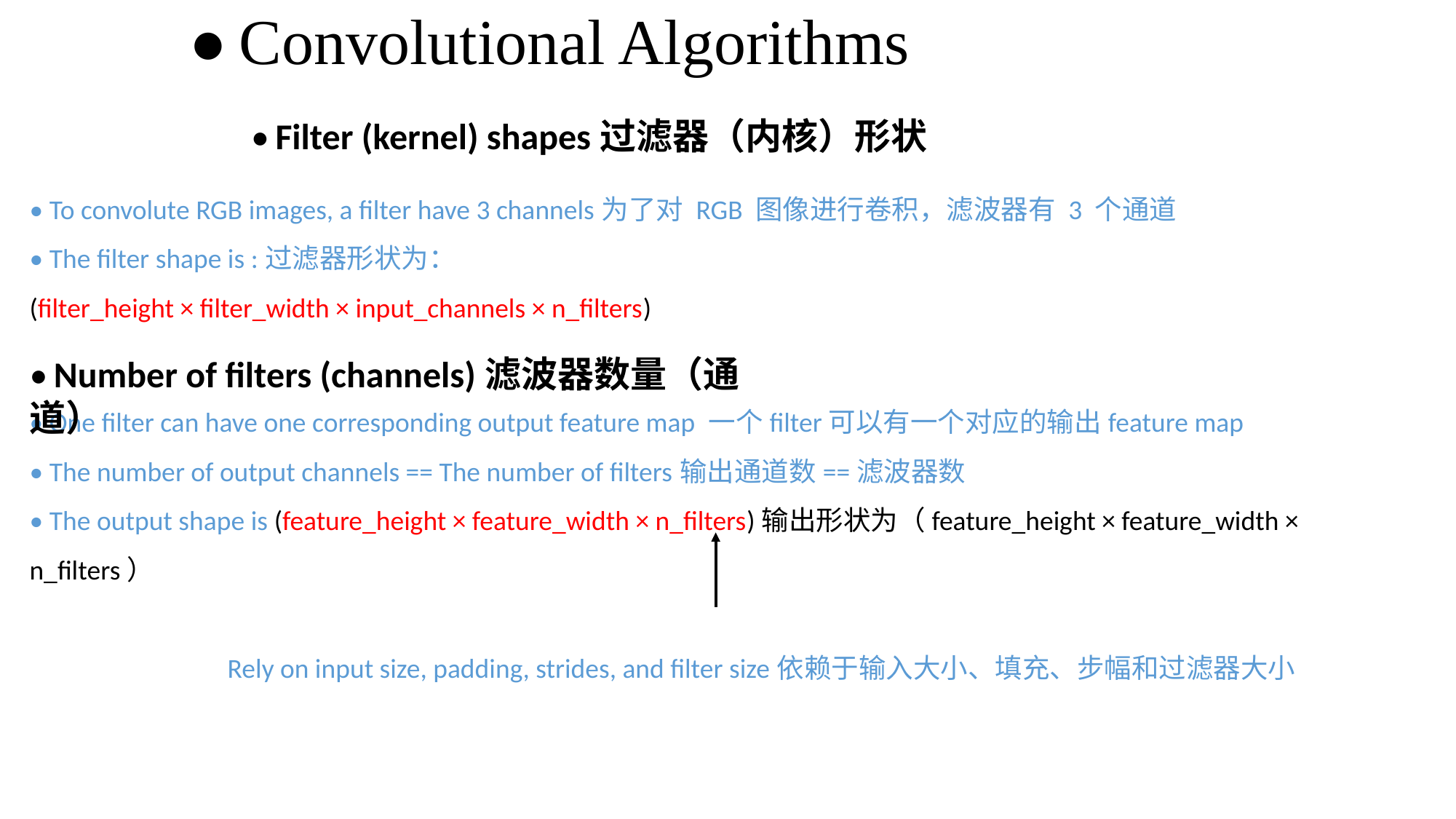

# • Convolutional Algorithms
• Filter (kernel) shapes过滤器（内核）形状
• To convolute RGB images, a filter have 3 channels为了对 RGB 图像进行卷积，滤波器有 3 个通道
• The filter shape is :过滤器形状为：
(filter_height × filter_width × input_channels × n_filters)

• One filter can have one corresponding output feature map 一个filter可以有一个对应的输出feature map
• The number of output channels == The number of filters输出通道数==滤波器数
• The output shape is (feature_height × feature_width × n_filters)输出形状为（feature_height × feature_width × n_filters）

                                Rely on input size, padding, strides, and filter size依赖于输入大小、填充、步幅和过滤器大小
• Number of filters (channels)滤波器数量（通道）